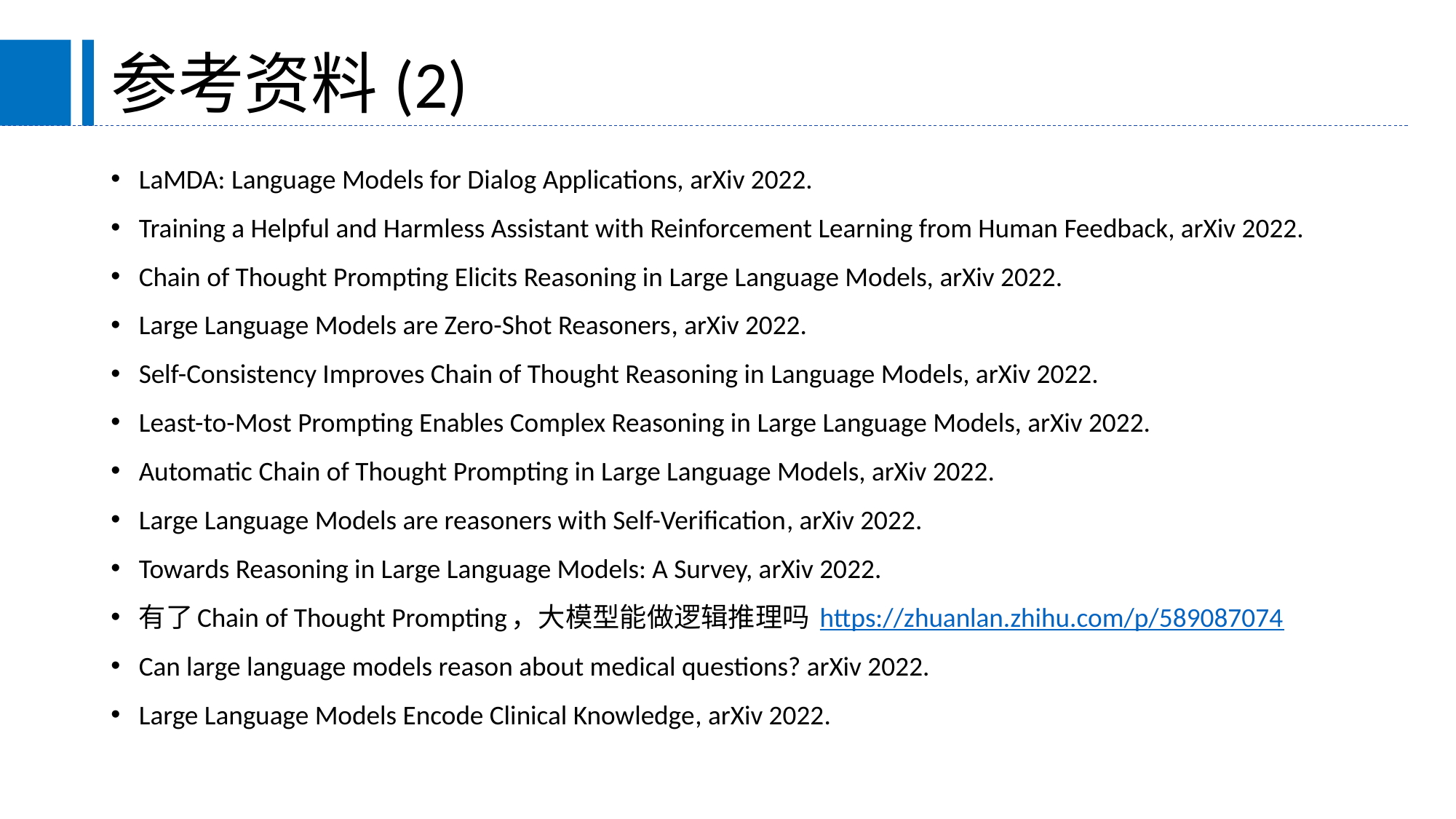

# 参考资料(2)
LaMDA: Language Models for Dialog Applications, arXiv 2022.
Training a Helpful and Harmless Assistant with Reinforcement Learning from Human Feedback, arXiv 2022.
Chain of Thought Prompting Elicits Reasoning in Large Language Models, arXiv 2022.
Large Language Models are Zero-Shot Reasoners, arXiv 2022.
Self-Consistency Improves Chain of Thought Reasoning in Language Models, arXiv 2022.
Least-to-Most Prompting Enables Complex Reasoning in Large Language Models, arXiv 2022.
Automatic Chain of Thought Prompting in Large Language Models, arXiv 2022.
Large Language Models are reasoners with Self-Verification, arXiv 2022.
Towards Reasoning in Large Language Models: A Survey, arXiv 2022.
有了Chain of Thought Prompting，大模型能做逻辑推理吗 https://zhuanlan.zhihu.com/p/589087074
Can large language models reason about medical questions? arXiv 2022.
Large Language Models Encode Clinical Knowledge, arXiv 2022.